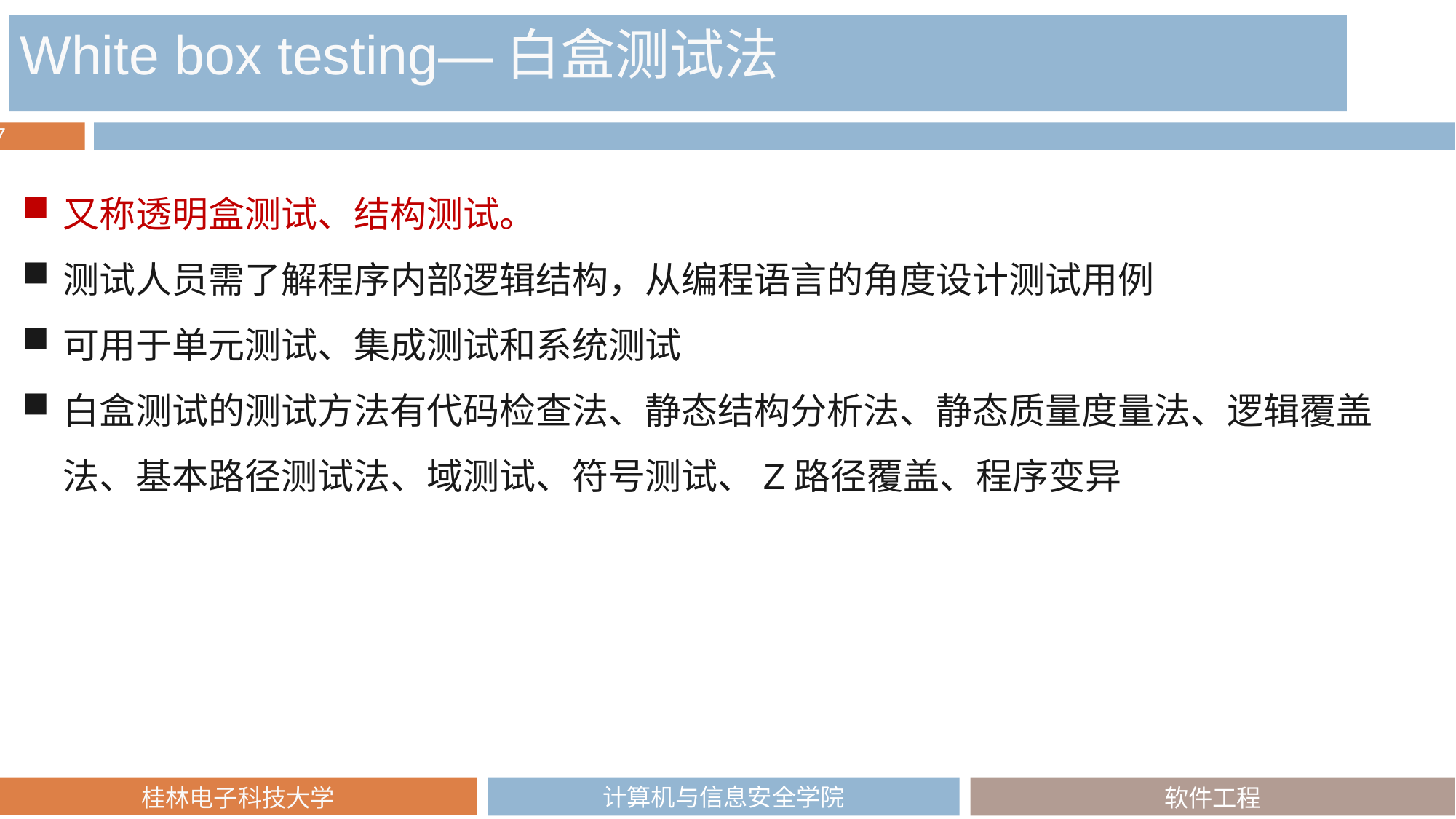

White box testing—白盒测试法
又称透明盒测试、结构测试。
测试人员需了解程序内部逻辑结构，从编程语言的角度设计测试用例
可用于单元测试、集成测试和系统测试
白盒测试的测试方法有代码检查法、静态结构分析法、静态质量度量法、逻辑覆盖法、基本路径测试法、域测试、符号测试、Z路径覆盖、程序变异